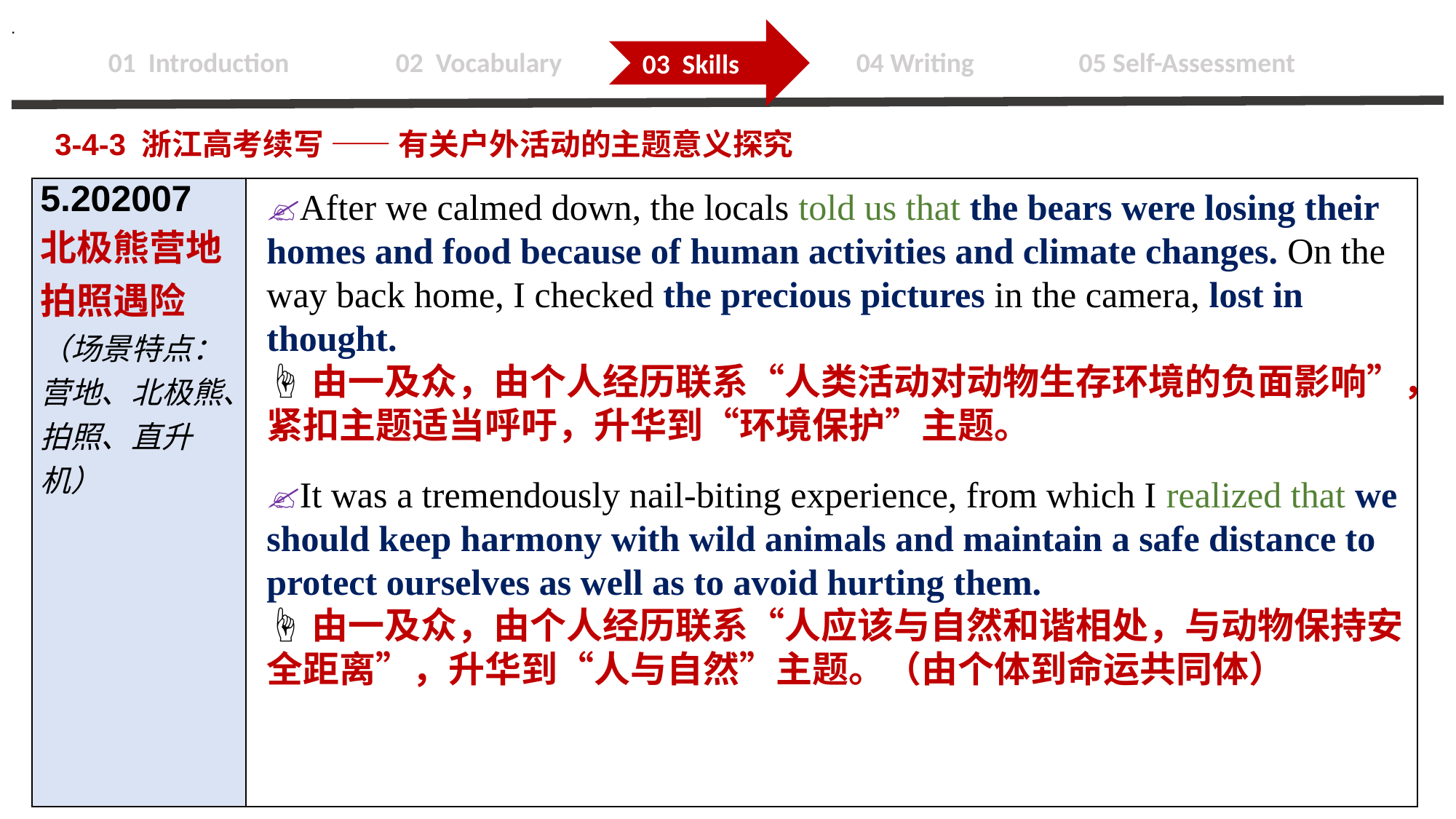

.
03  Skills
   01  Introduction             02  Vocabulary               03  Skills                 04 Writing                 05 Self-Assessment
3-4-3 浙江高考续写 —— 有关户外活动的主题意义探究
| 5.202007 北极熊营地拍照遇险 （场景特点：营地、北极熊、拍照、直升机） |  |
| --- | --- |
✍After we calmed down, the locals told us that the bears were losing their homes and food because of human activities and climate changes. On the way back home, I checked the precious pictures in the camera, lost in thought.
☝由一及众，由个人经历联系“人类活动对动物生存环境的负面影响”，紧扣主题适当呼吁，升华到“环境保护”主题。

✍It was a tremendously nail-biting experience, from which I realized that we should keep harmony with wild animals and maintain a safe distance to protect ourselves as well as to avoid hurting them.
☝由一及众，由个人经历联系“人应该与自然和谐相处，与动物保持安全距离”，升华到“人与自然”主题。（由个体到命运共同体）